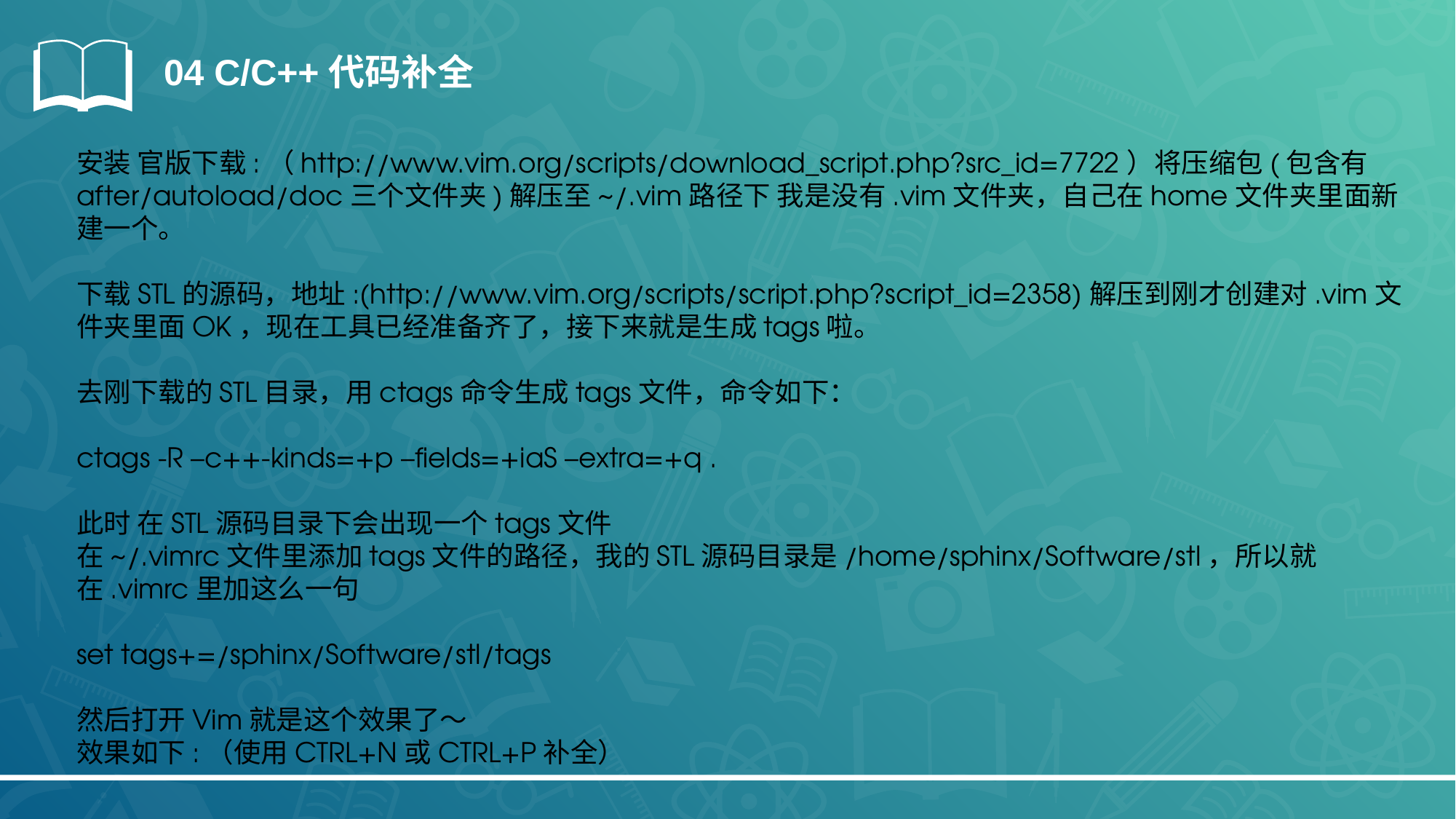

04 C/C++代码补全
安装 官版下载:（http://www.vim.org/scripts/download_script.php?src_id=7722）将压缩包(包含有after/autoload/doc三个文件夹)解压至~/.vim路径下 我是没有.vim文件夹，自己在home文件夹里面新建一个。

下载STL的源码，地址:(http://www.vim.org/scripts/script.php?script_id=2358)解压到刚才创建对.vim文件夹里面OK，现在工具已经准备齐了，接下来就是生成tags啦。

去刚下载的STL目录，用ctags命令生成tags文件，命令如下：

ctags -R –c++-kinds=+p –fields=+iaS –extra=+q .

此时 在STL源码目录下会出现一个tags文件 
在~/.vimrc文件里添加tags文件的路径，我的STL源码目录是/home/sphinx/Software/stl，所以就在.vimrc里加这么一句

set tags+=/sphinx/Software/stl/tags

然后打开Vim就是这个效果了～ 
效果如下:（使用CTRL+N或CTRL+P补全）